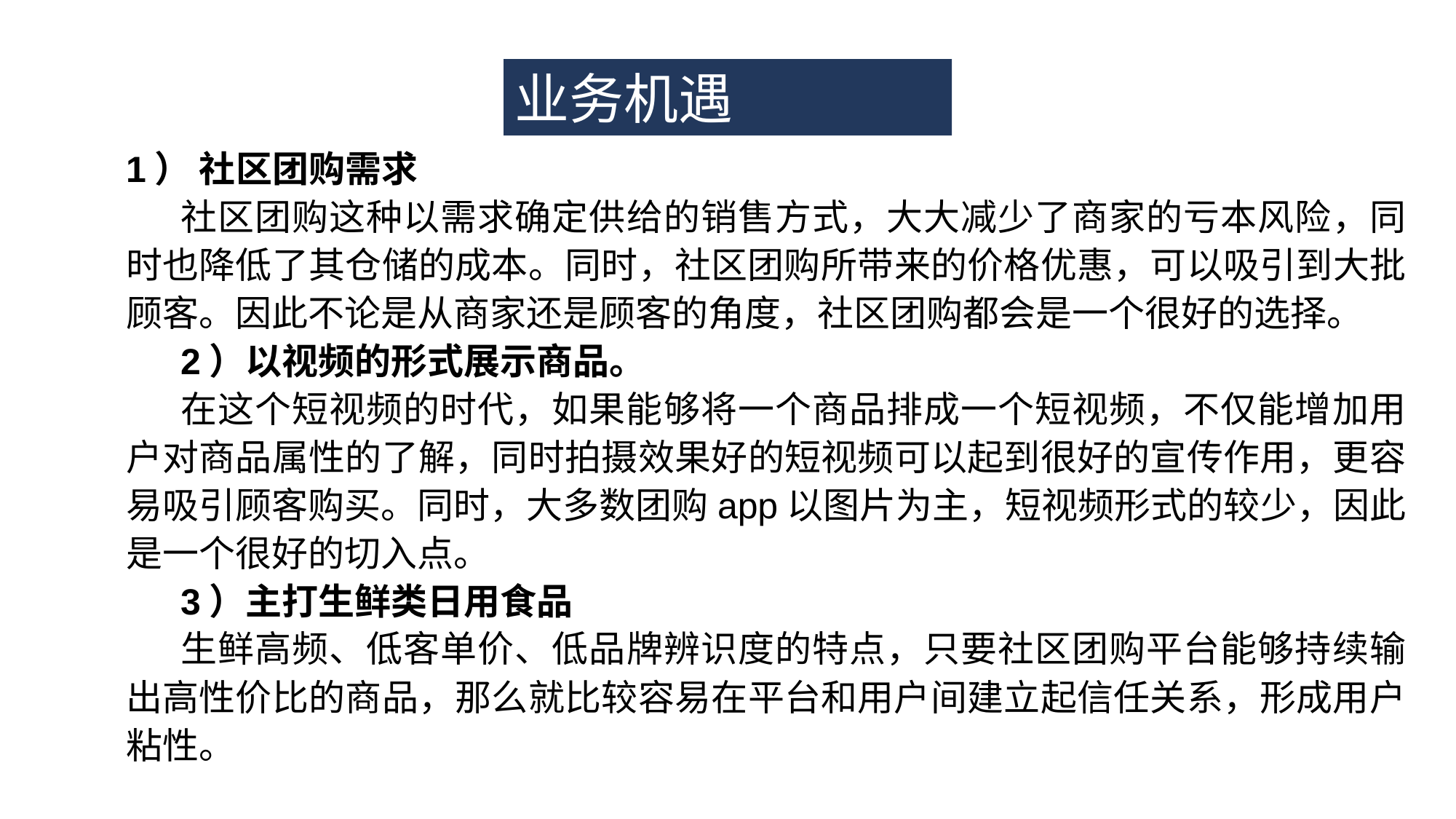

业务机遇
1） 社区团购需求
社区团购这种以需求确定供给的销售方式，大大减少了商家的亏本风险，同时也降低了其仓储的成本。同时，社区团购所带来的价格优惠，可以吸引到大批顾客。因此不论是从商家还是顾客的角度，社区团购都会是一个很好的选择。
2）以视频的形式展示商品。
在这个短视频的时代，如果能够将一个商品排成一个短视频，不仅能增加用户对商品属性的了解，同时拍摄效果好的短视频可以起到很好的宣传作用，更容易吸引顾客购买。同时，大多数团购app以图片为主，短视频形式的较少，因此是一个很好的切入点。
3）主打生鲜类日用食品
生鲜高频、低客单价、低品牌辨识度的特点，只要社区团购平台能够持续输出高性价比的商品，那么就比较容易在平台和用户间建立起信任关系，形成用户粘性。